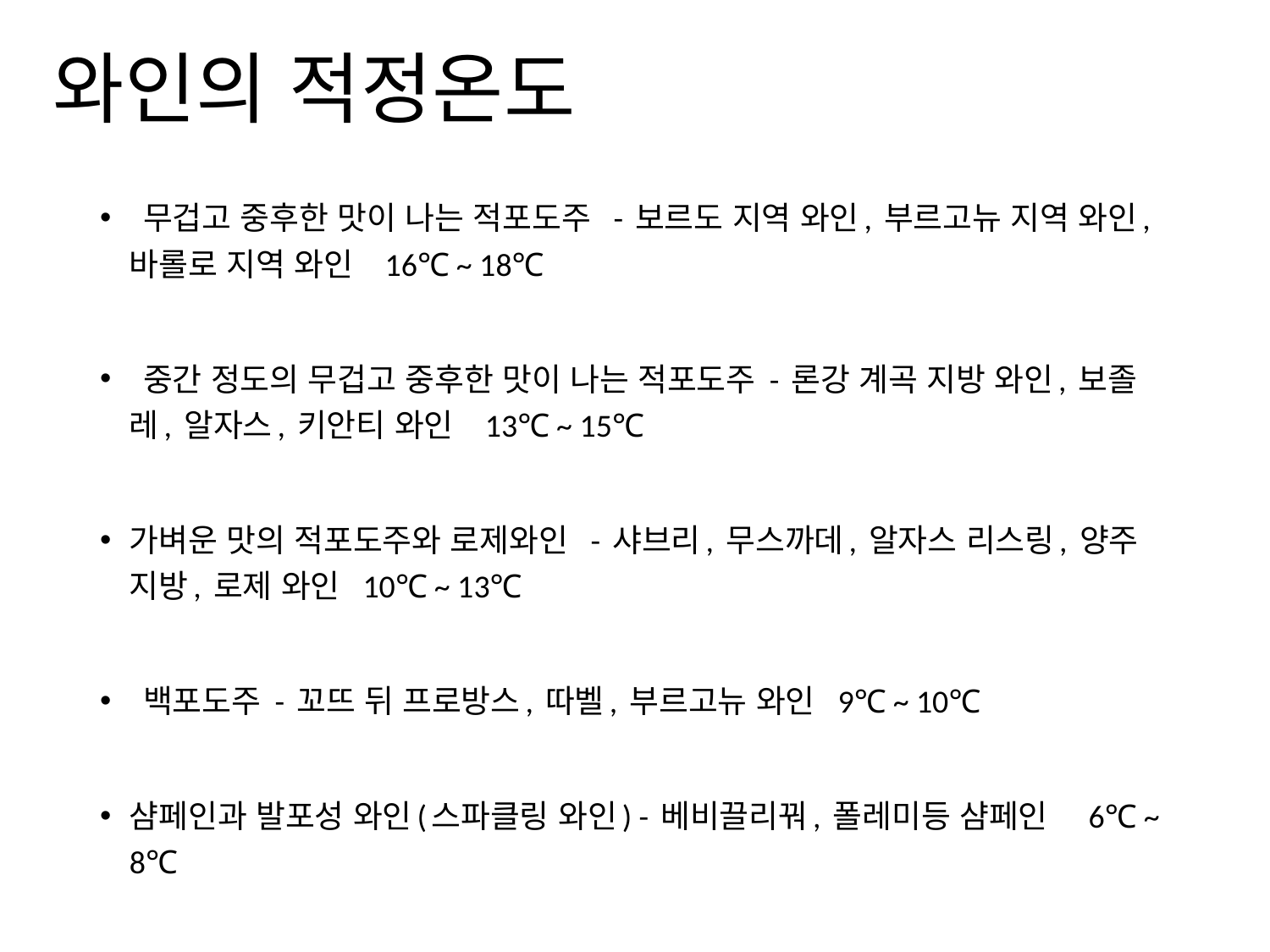

# 와인의 적정온도
 무겁고 중후한 맛이 나는 적포도주  - 보르도 지역 와인, 부르고뉴 지역 와인, 바롤로 지역 와인   16℃ ~ 18℃

 중간 정도의 무겁고 중후한 맛이 나는 적포도주 - 론강 계곡 지방 와인, 보졸레, 알자스, 키안티 와인   13℃ ~ 15℃

가벼운 맛의 적포도주와 로제와인  - 샤브리, 무스까데, 알자스 리스링, 양주 지방, 로제 와인  10℃ ~ 13℃

 백포도주 - 꼬뜨 뒤 프로방스, 따벨, 부르고뉴 와인  9℃ ~ 10℃

샴페인과 발포성 와인(스파클링 와인) - 베비끌리꿔, 폴레미등 샴페인    6℃ ~ 8℃